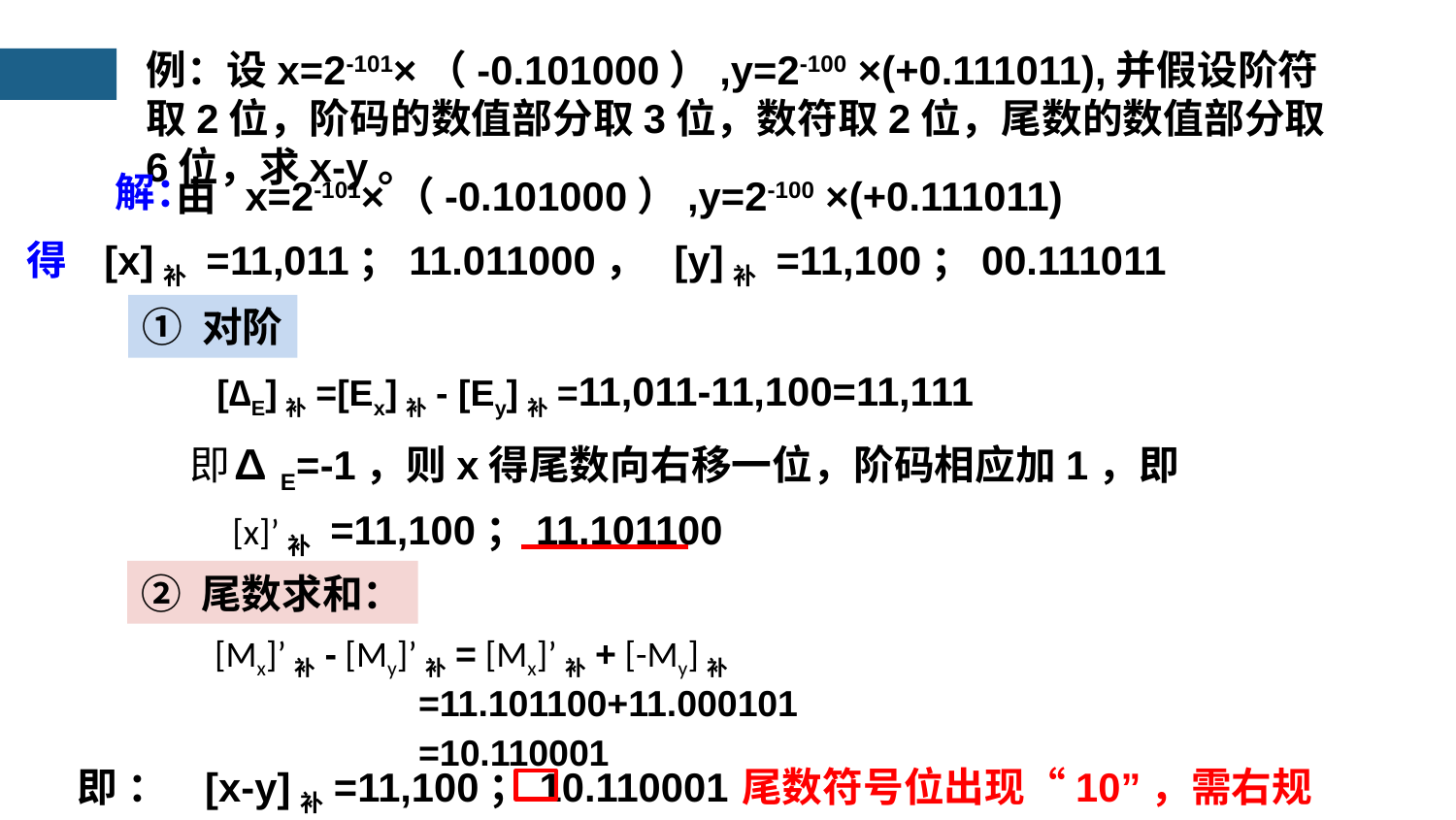

例：设x=2-101×（-0.101000）,y=2-100 ×(+0.111011),并假设阶符取2位，阶码的数值部分取3位，数符取2位，尾数的数值部分取6位，求x-y。
解：
由  x=2-101×（-0.101000）,y=2-100 ×(+0.111011)
得   [x]补 =11,011；11.011000，  [y]补 =11,100；00.111011
① 对阶
[∆E]补=[Ex]补- [Ey]补=11,011-11,100=11,111
即∆E=-1，则x得尾数向右移一位，阶码相应加1，即
[x]’补 =11,100；11.101100
② 尾数求和：
[Mx]’补- [My]’补= [Mx]’补+ [-My]补
                                   =11.101100+11.000101
                                   =10.110001
即 ：   [x-y]补=11,100；10.110001
尾数符号位出现“10”，需右规